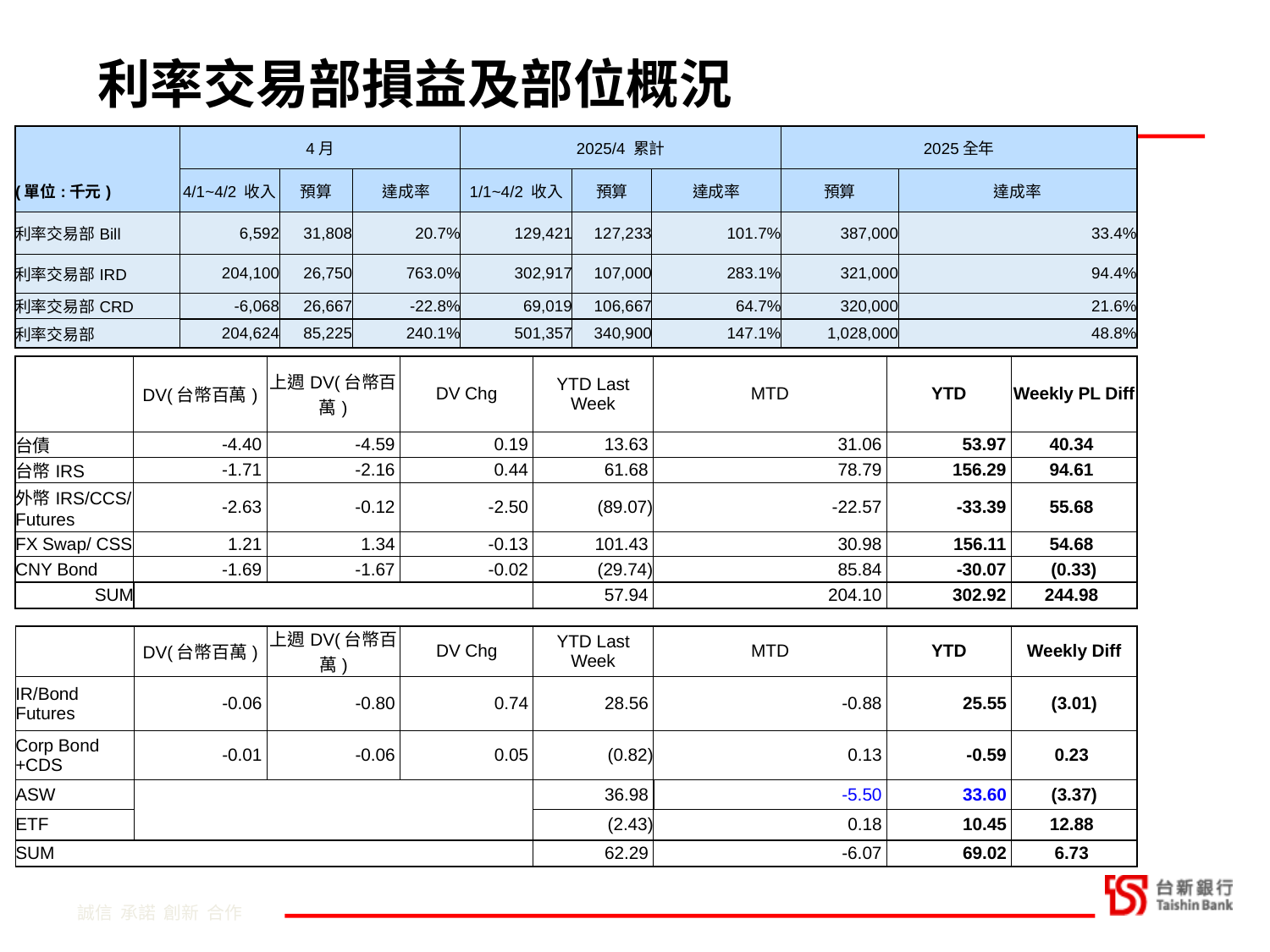

# 利率交易部損益及部位概況
|  | 4月 |  |  | 2025/4 累計 |  |  | 2025全年 |  |
| --- | --- | --- | --- | --- | --- | --- | --- | --- |
| (單位:千元) | 4/1~4/2 收入 | 預算 | 達成率 | 1/1~4/2 收入 | 預算 | 達成率 | 預算 | 達成率 |
| 利率交易部Bill | 6,592 | 31,808 | 20.7% | 129,421 | 127,233 | 101.7% | 387,000 | 33.4% |
| 利率交易部IRD | 204,100 | 26,750 | 763.0% | 302,917 | 107,000 | 283.1% | 321,000 | 94.4% |
| 利率交易部CRD | -6,068 | 26,667 | -22.8% | 69,019 | 106,667 | 64.7% | 320,000 | 21.6% |
| 利率交易部 | 204,624 | 85,225 | 240.1% | 501,357 | 340,900 | 147.1% | 1,028,000 | 48.8% |
|  | DV(台幣百萬) | 上週DV(台幣百萬) | DV Chg | YTD Last Week | MTD | YTD | Weekly PL Diff |
| --- | --- | --- | --- | --- | --- | --- | --- |
| 台債 | -4.40 | -4.59 | 0.19 | 13.63 | 31.06 | 53.97 | 40.34 |
| 台幣IRS | -1.71 | -2.16 | 0.44 | 61.68 | 78.79 | 156.29 | 94.61 |
| 外幣IRS/CCS/ Futures | -2.63 | -0.12 | -2.50 | (89.07) | -22.57 | -33.39 | 55.68 |
| FX Swap/ CSS | 1.21 | 1.34 | -0.13 | 101.43 | 30.98 | 156.11 | 54.68 |
| CNY Bond | -1.69 | -1.67 | -0.02 | (29.74) | 85.84 | -30.07 | (0.33) |
| SUM |  |  |  | 57.94 | 204.10 | 302.92 | 244.98 |
|  | DV(台幣百萬) | 上週DV(台幣百萬) | DV Chg | YTD Last Week | MTD | YTD | Weekly Diff |
| --- | --- | --- | --- | --- | --- | --- | --- |
| IR/Bond Futures | -0.06 | -0.80 | 0.74 | 28.56 | -0.88 | 25.55 | (3.01) |
| Corp Bond +CDS | -0.01 | -0.06 | 0.05 | (0.82) | 0.13 | -0.59 | 0.23 |
| ASW |  |  |  | 36.98 | -5.50 | 33.60 | (3.37) |
| ETF |  |  |  | (2.43) | 0.18 | 10.45 | 12.88 |
| SUM |  |  |  | 62.29 | -6.07 | 69.02 | 6.73 |